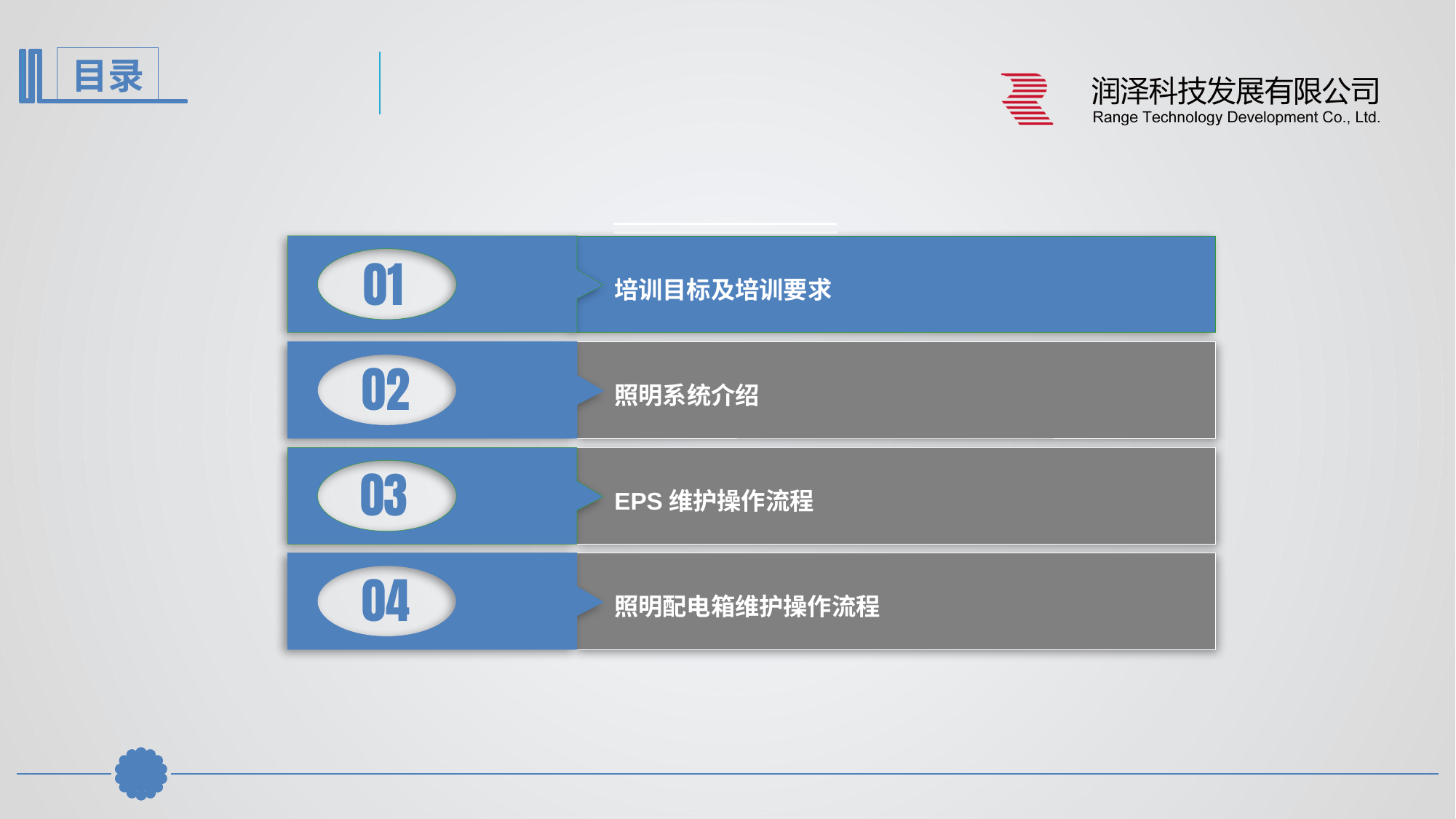

01
培训目标及培训要求

02
照明系统介绍

03
EPS维护操作流程

04
照明配电箱维护操作流程
2